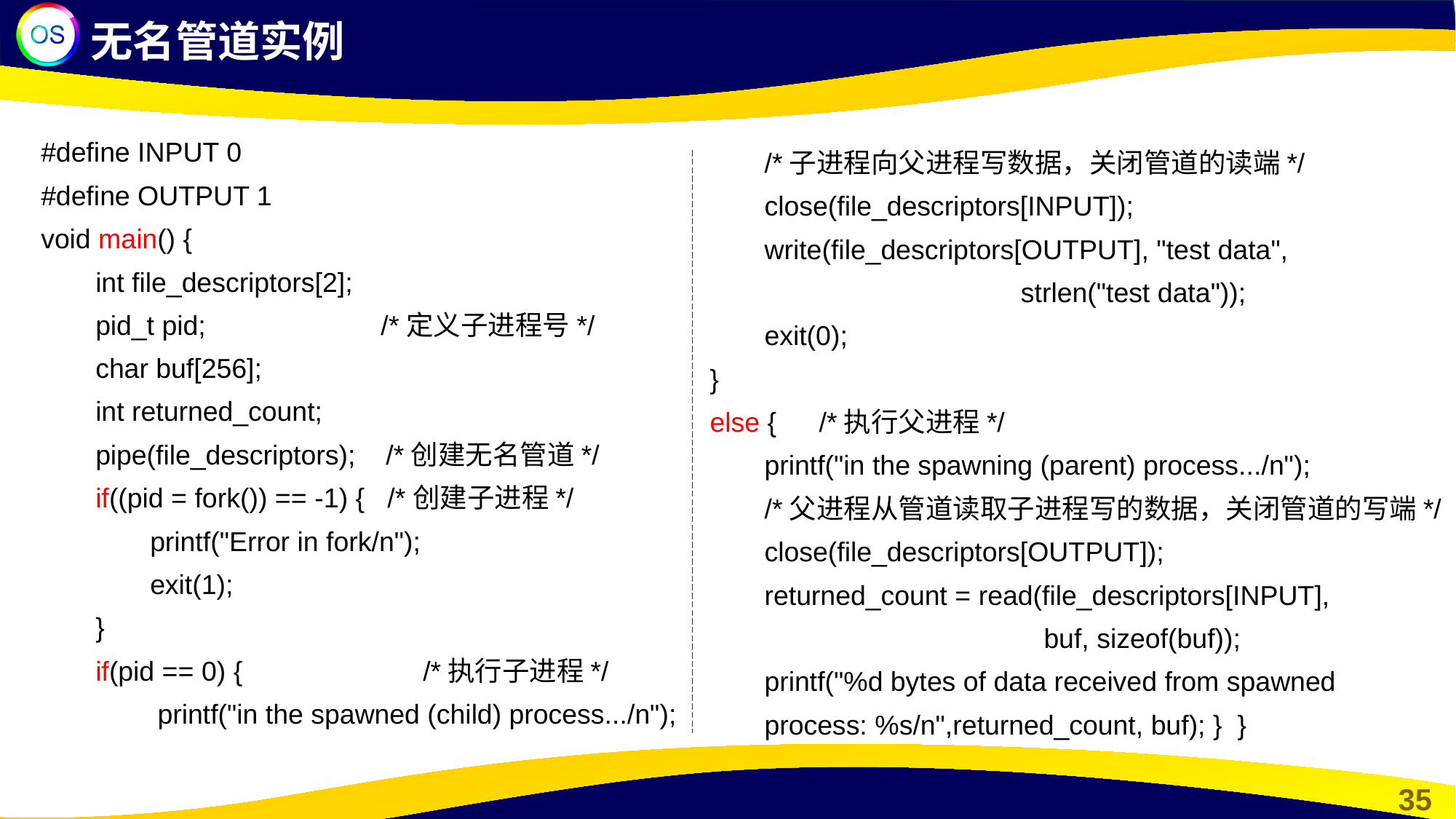

无名管道实例
#define INPUT 0
#define OUTPUT 1
void main() {
int file_descriptors[2];
pid_t pid;                       /*定义子进程号*/
char buf[256];
int returned_count;
pipe(file_descriptors);    /*创建无名管道*/
if((pid = fork()) == -1) {   /*创建子进程*/
printf("Error in fork/n");
exit(1);
}
if(pid == 0) {		/*执行子进程*/
 printf("in the spawned (child) process.../n");
/*子进程向父进程写数据，关闭管道的读端*/
close(file_descriptors[INPUT]);
write(file_descriptors[OUTPUT], "test data",
		     strlen("test data"));
exit(0);
}
else {	/*执行父进程*/
printf("in the spawning (parent) process.../n");
/*父进程从管道读取子进程写的数据，关闭管道的写端*/
close(file_descriptors[OUTPUT]);
returned_count = read(file_descriptors[INPUT],
		        buf, sizeof(buf));
printf("%d bytes of data received from spawned process: %s/n",returned_count, buf); }  }